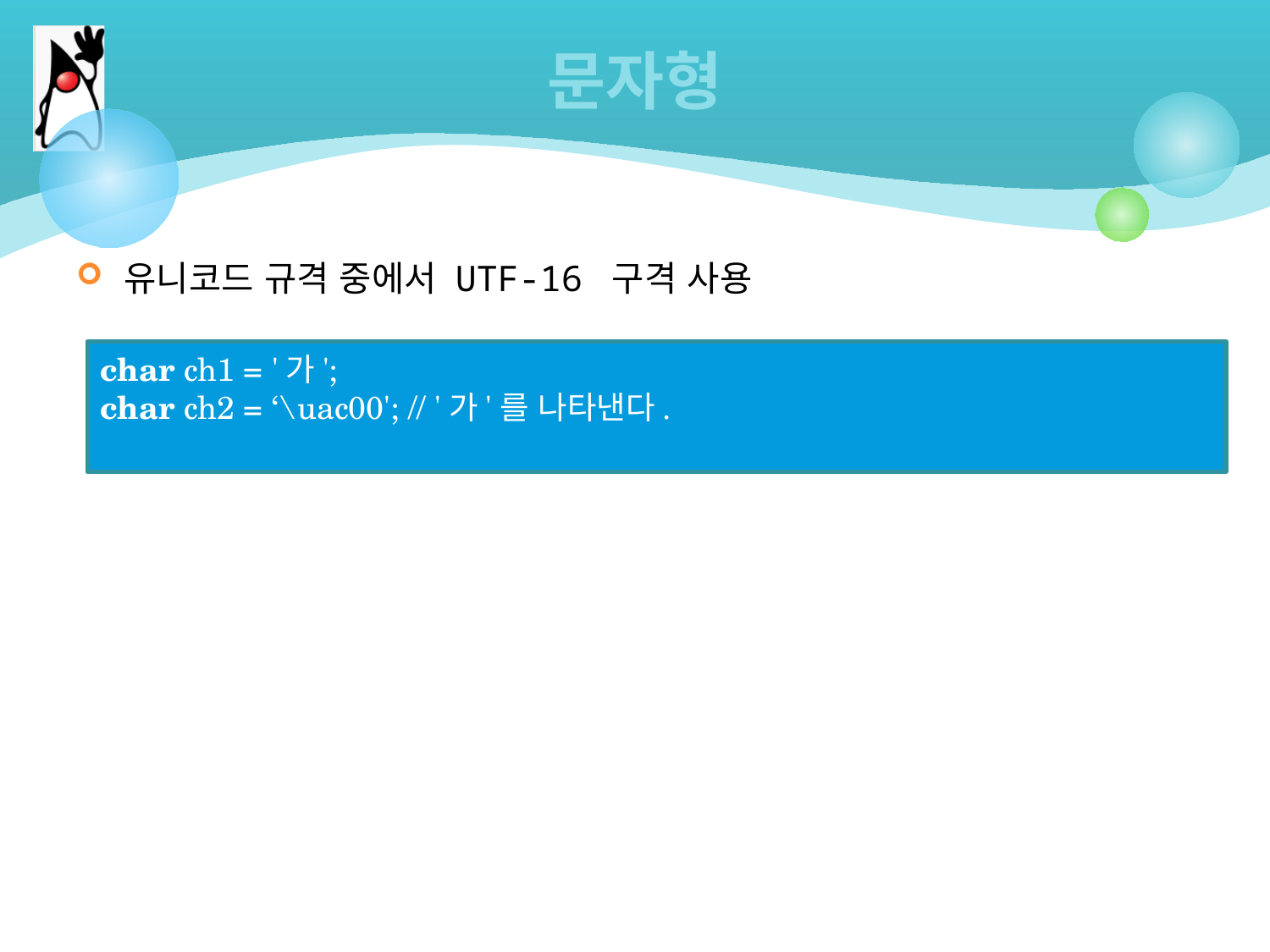

# 문자형
유니코드 규격 중에서 UTF-16 구격 사용

char ch1 = '가';
char ch2 = ‘\uac00'; // '가'를 나타낸다.